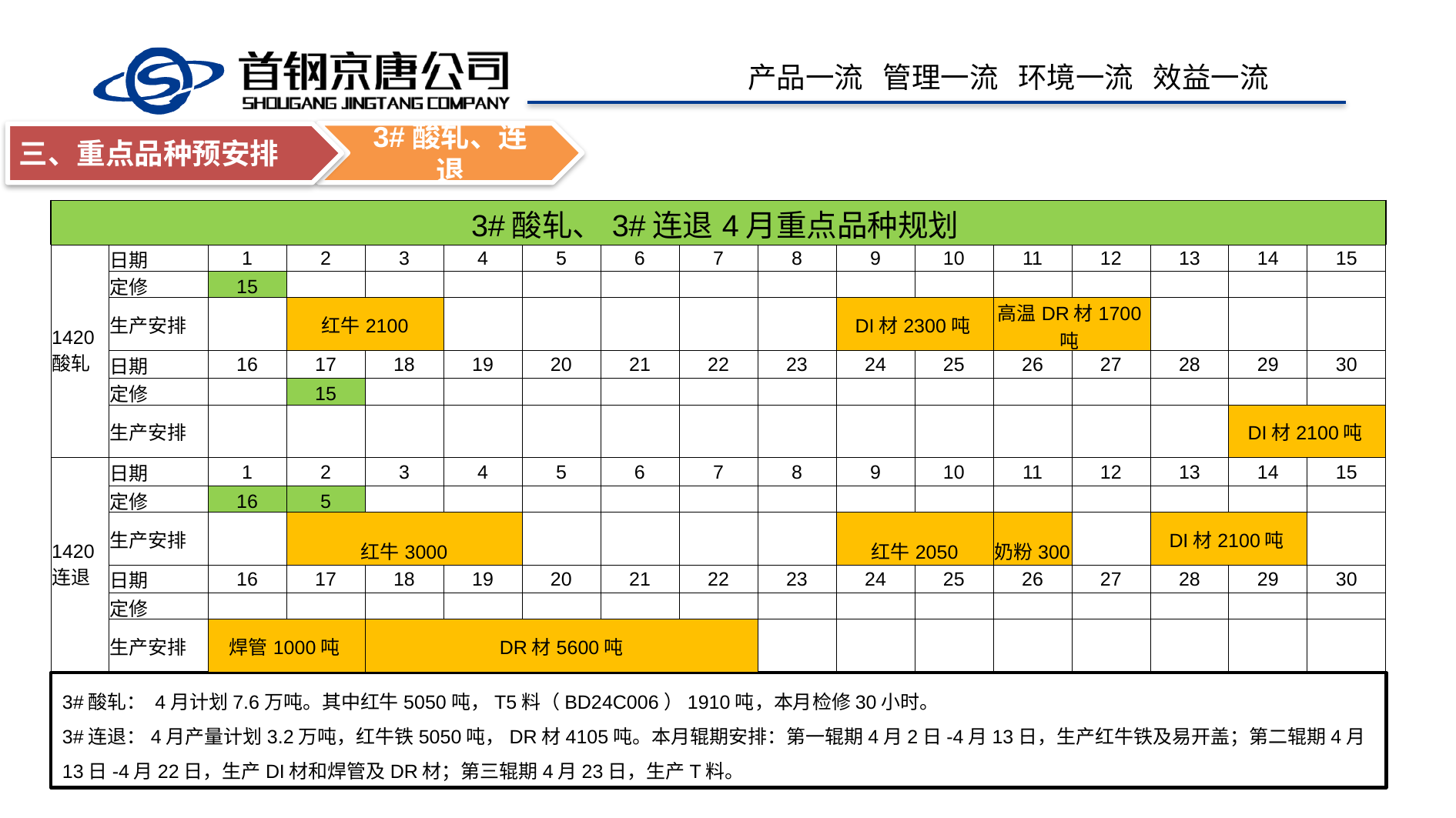

3#酸轧、连退
三、重点品种预安排
| 3#酸轧、3#连退4月重点品种规划 |  |  |  |  |  |  |  |  |  |  |  |  |  |  |  |  |
| --- | --- | --- | --- | --- | --- | --- | --- | --- | --- | --- | --- | --- | --- | --- | --- | --- |
| 1420酸轧 | 日期 | 1 | 2 | 3 | 4 | 5 | 6 | 7 | 8 | 9 | 10 | 11 | 12 | 13 | 14 | 15 |
|  | 定修 | 15 |  |  |  |  |  |  |  |  |  |  |  |  |  |  |
|  | 生产安排 |  | 红牛2100 |  |  |  |  |  |  | DI材2300吨 |  | 高温DR材1700吨 |  |  |  |  |
|  | 日期 | 16 | 17 | 18 | 19 | 20 | 21 | 22 | 23 | 24 | 25 | 26 | 27 | 28 | 29 | 30 |
|  | 定修 |  | 15 |  |  |  |  |  |  |  |  |  |  |  |  |  |
|  | 生产安排 |  |  |  |  |  |  |  |  |  |  |  |  |  | DI材2100吨 |  |
| 1420连退 | 日期 | 1 | 2 | 3 | 4 | 5 | 6 | 7 | 8 | 9 | 10 | 11 | 12 | 13 | 14 | 15 |
|  | 定修 | 16 | 5 |  |  |  |  |  |  |  |  |  |  |  |  |  |
|  | 生产安排 |  | 红牛3000 |  |  |  |  |  |  | 红牛2050 |  | 奶粉300 |  | DI材2100吨 |  |  |
|  | 日期 | 16 | 17 | 18 | 19 | 20 | 21 | 22 | 23 | 24 | 25 | 26 | 27 | 28 | 29 | 30 |
|  | 定修 |  |  |  |  |  |  |  |  |  |  |  |  |  |  |  |
|  | 生产安排 | 焊管1000吨 |  | DR材5600吨 |  |  |  |  |  |  |  |  |  |  |  |  |
3#酸轧： 4月计划7.6万吨。其中红牛5050吨，T5料（BD24C006）1910吨，本月检修30小时。
3#连退：4月产量计划3.2万吨，红牛铁5050吨，DR材4105吨。本月辊期安排：第一辊期4月2日-4月13日，生产红牛铁及易开盖；第二辊期4月13日-4月22日，生产DI材和焊管及DR材；第三辊期4月23日，生产T料。